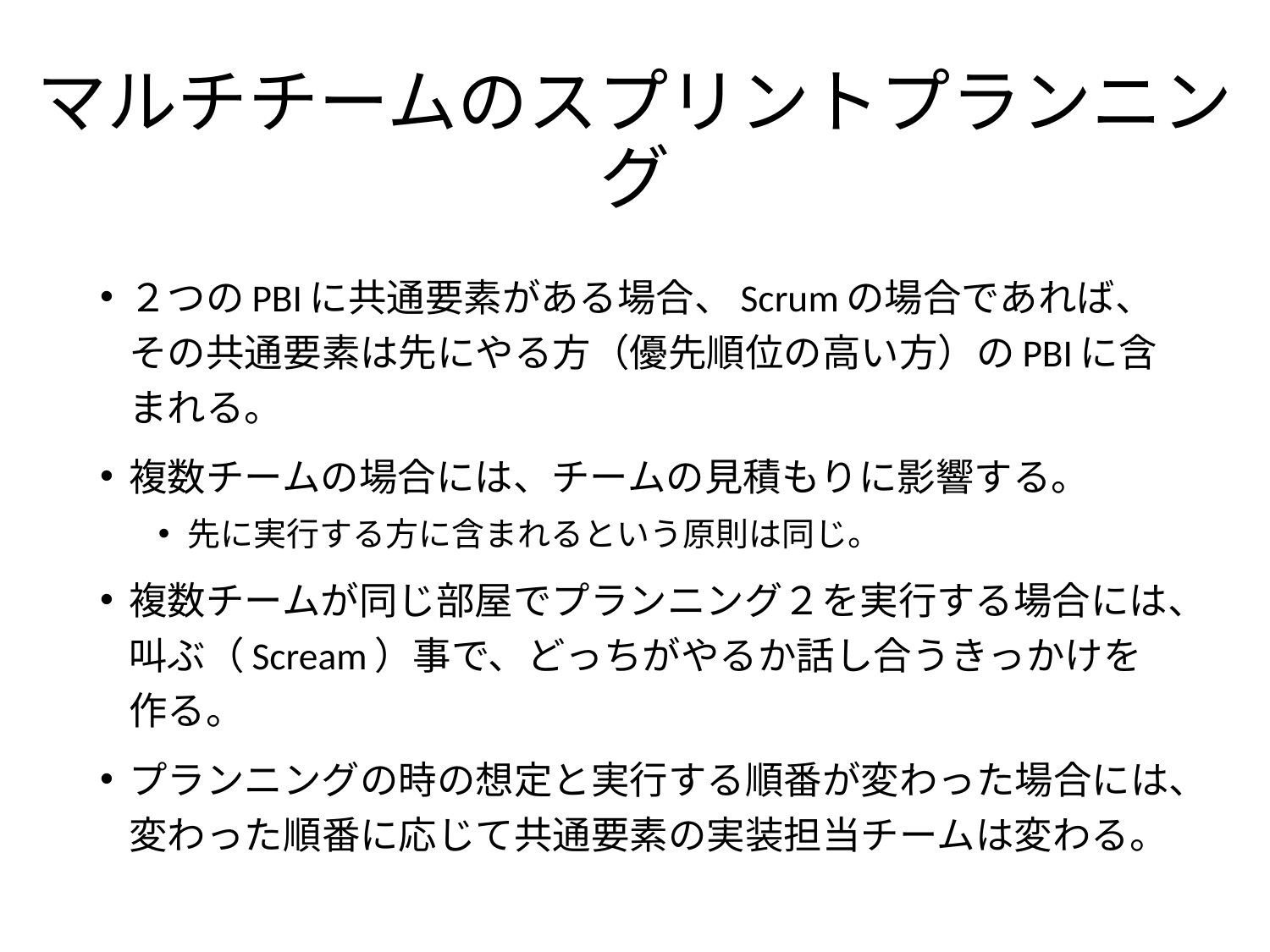

# マルチチームのスプリントプランニング
２つのPBIに共通要素がある場合、Scrumの場合であれば、その共通要素は先にやる方（優先順位の高い方）のPBIに含まれる。
複数チームの場合には、チームの見積もりに影響する。
先に実行する方に含まれるという原則は同じ。
複数チームが同じ部屋でプランニング２を実行する場合には、叫ぶ（Scream）事で、どっちがやるか話し合うきっかけを作る。
プランニングの時の想定と実行する順番が変わった場合には、変わった順番に応じて共通要素の実装担当チームは変わる。